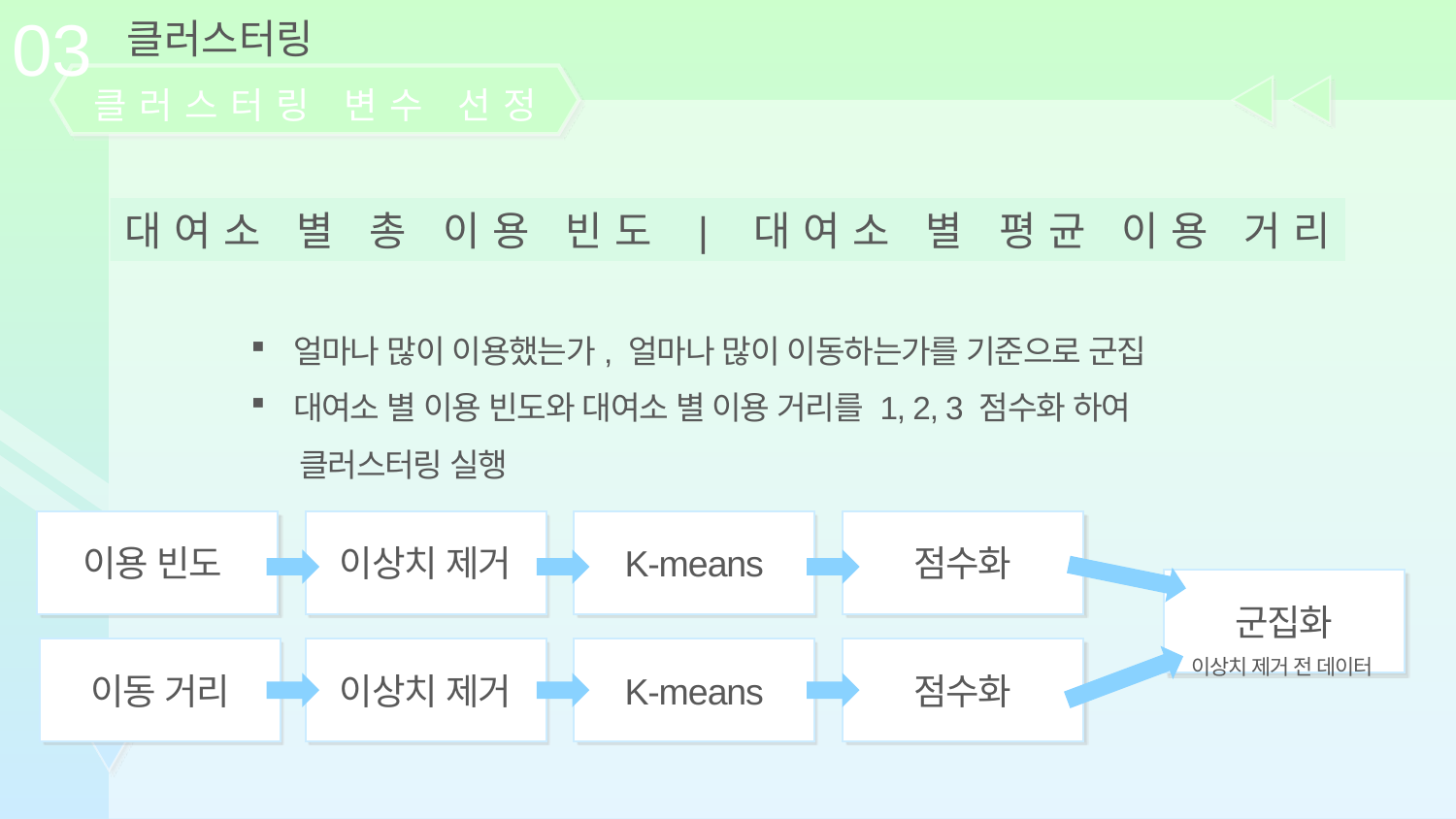

03
클러스터링
클러스터링 변수 선정
대여소 별 총 이용 빈도 | 대여소 별 평균 이용 거리
얼마나 많이 이용했는가, 얼마나 많이 이동하는가를 기준으로 군집
대여소 별 이용 빈도와 대여소 별 이용 거리를 1, 2, 3 점수화 하여
     클러스터링 실행

이용 빈도
이상치 제거
K-means
점수화

군집화
이상치 제거 전 데이터
이동 거리
이상치 제거
K-means
점수화